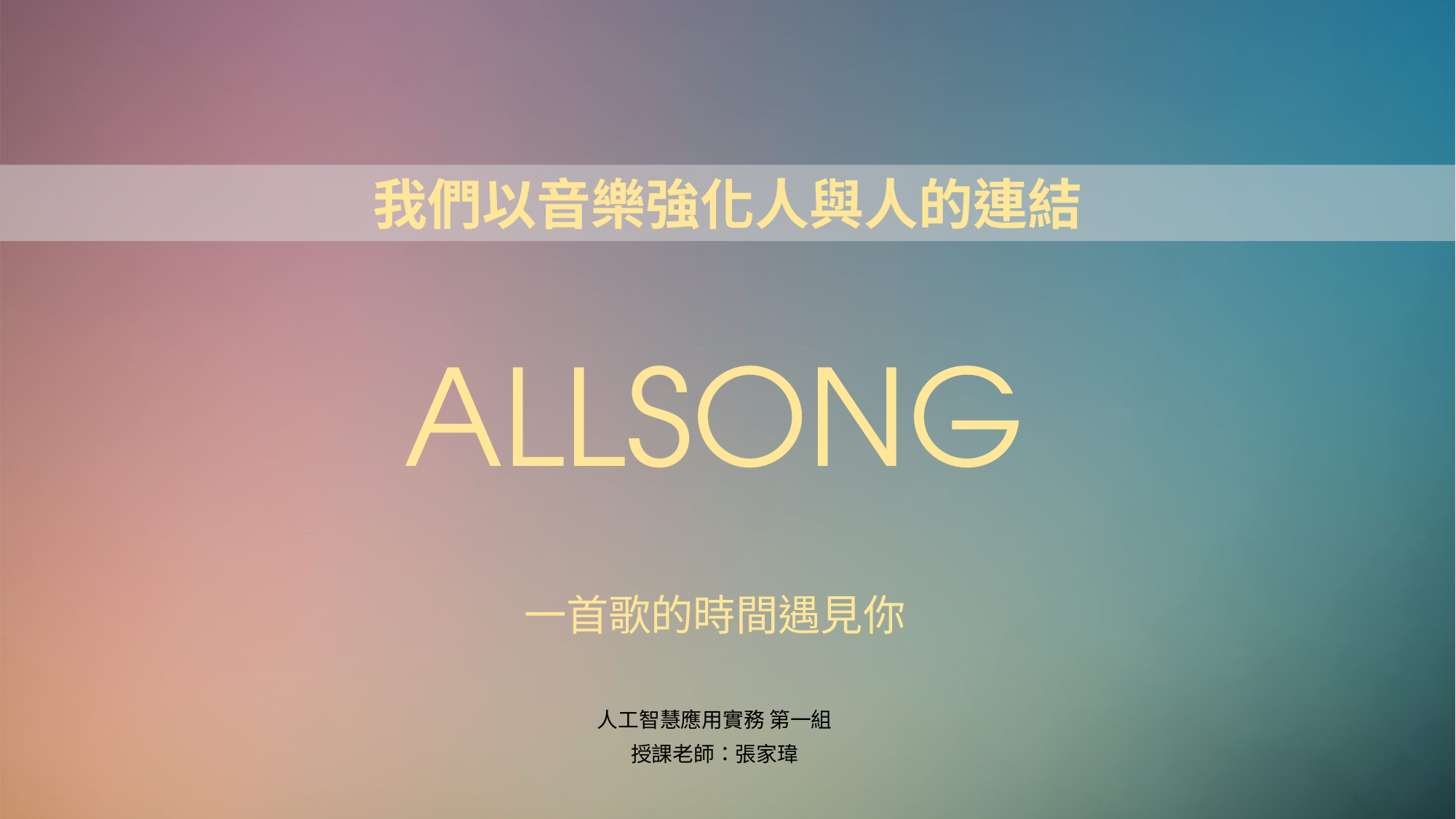

我們以音樂強化人與人的連結
# ALLSONG
一首歌的時間遇見你
人工智慧應用實務 第一組
授課老師：張家瑋